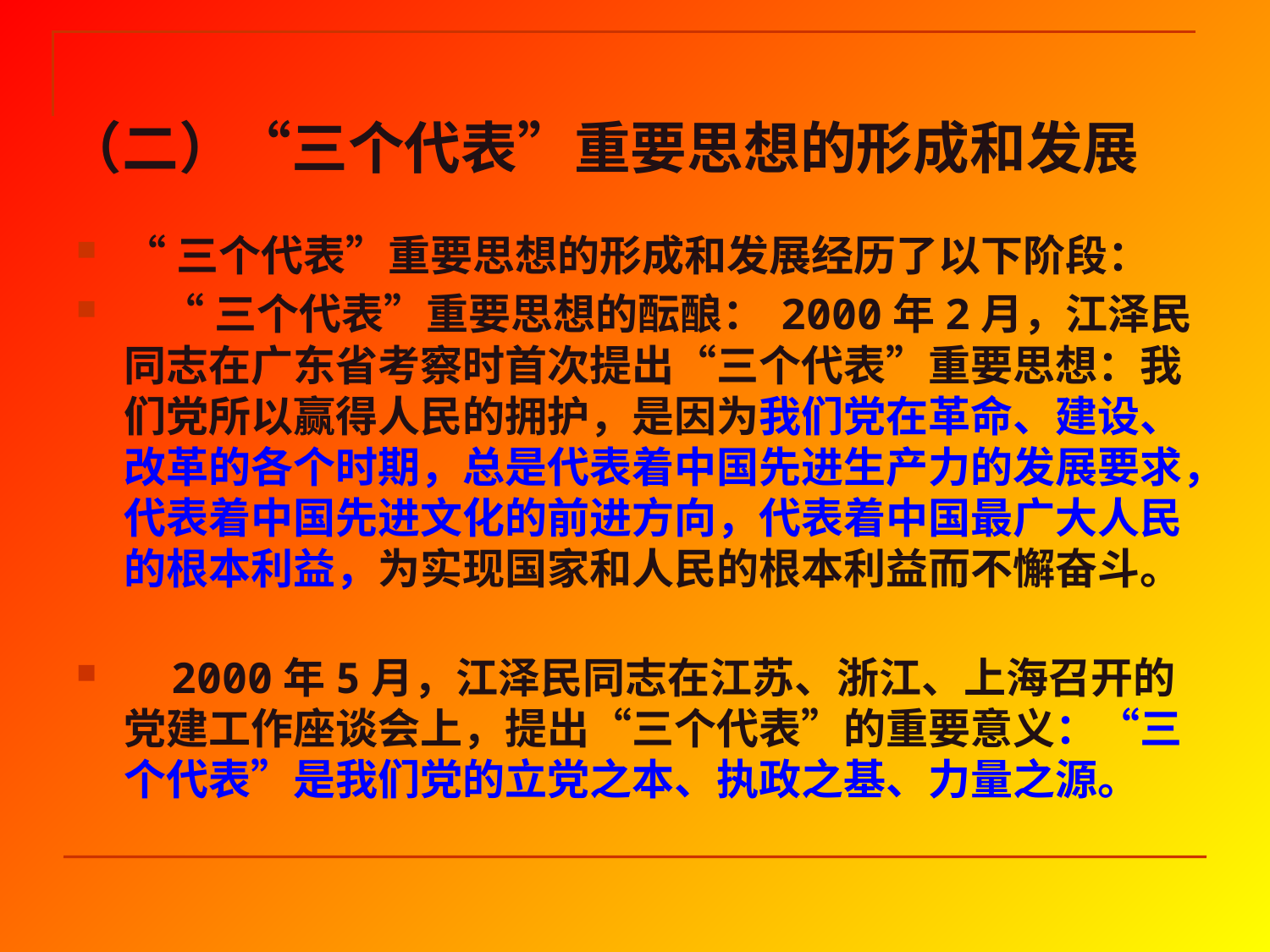

# （二）“三个代表”重要思想的形成和发展
“三个代表”重要思想的形成和发展经历了以下阶段：
    “三个代表”重要思想的酝酿： 2000年2月，江泽民同志在广东省考察时首次提出“三个代表”重要思想：我们党所以赢得人民的拥护，是因为我们党在革命、建设、改革的各个时期，总是代表着中国先进生产力的发展要求，代表着中国先进文化的前进方向，代表着中国最广大人民的根本利益，为实现国家和人民的根本利益而不懈奋斗。
    2000年5月，江泽民同志在江苏、浙江、上海召开的党建工作座谈会上，提出“三个代表”的重要意义：“三个代表”是我们党的立党之本、执政之基、力量之源。